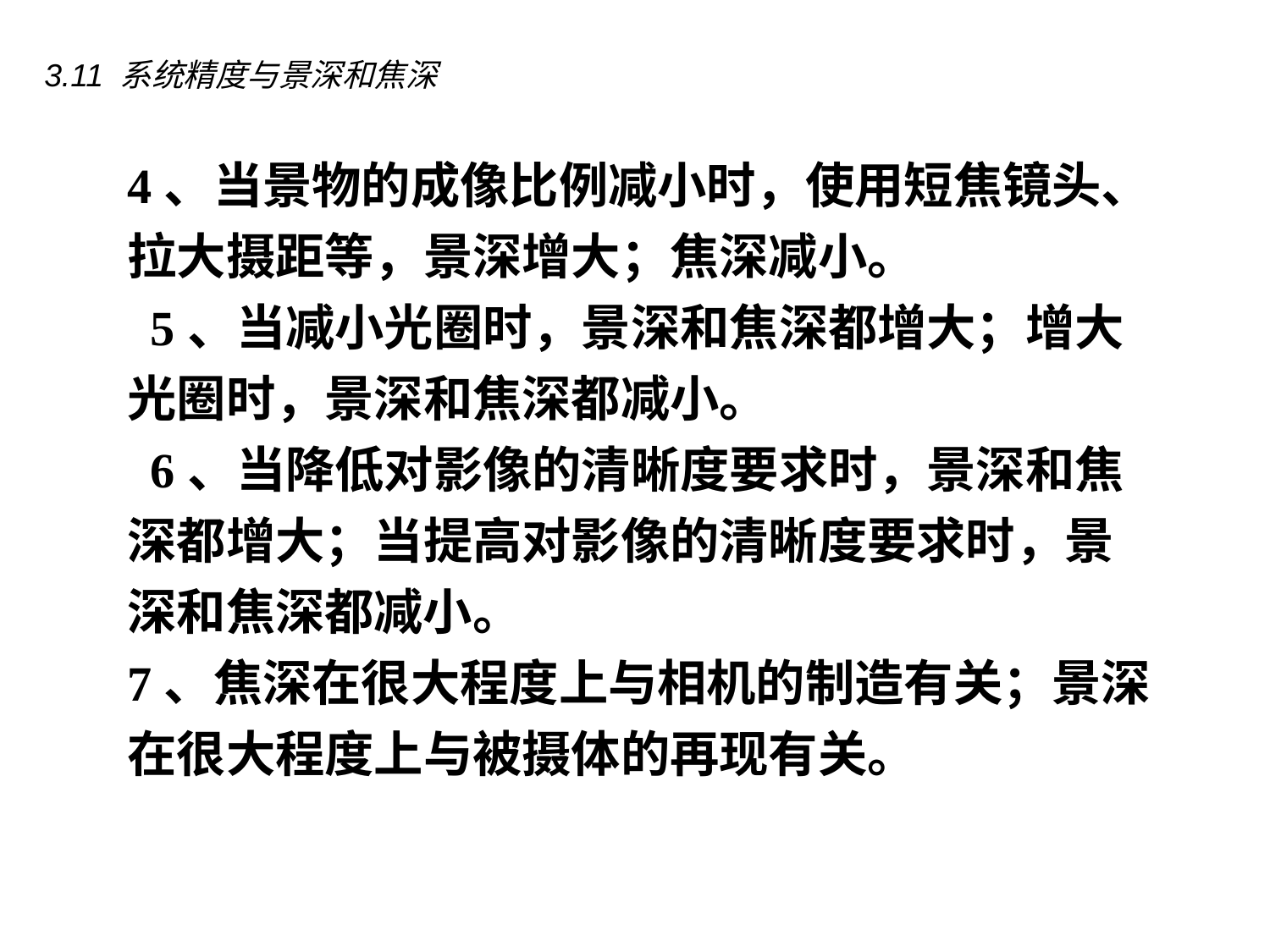

3.11 系统精度与景深和焦深
4、当景物的成像比例减小时，使用短焦镜头、拉大摄距等，景深增大；焦深减小。
 5、当减小光圈时，景深和焦深都增大；增大光圈时，景深和焦深都减小。 
 6、当降低对影像的清晰度要求时，景深和焦深都增大；当提高对影像的清晰度要求时，景深和焦深都减小。 
7、焦深在很大程度上与相机的制造有关；景深在很大程度上与被摄体的再现有关。